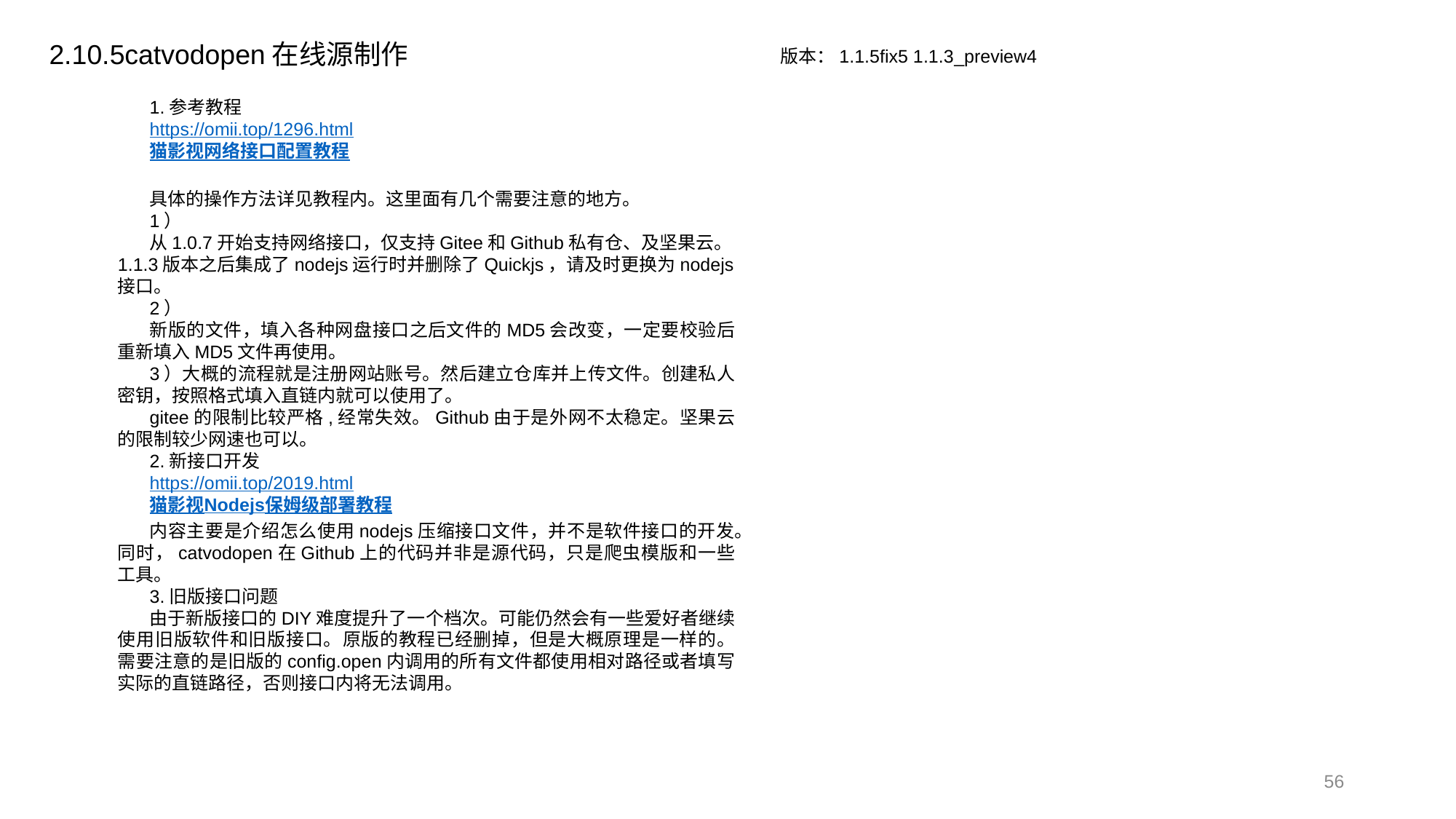

# 2.10.5catvodopen在线源制作
版本：1.1.5fix5 1.1.3_preview4
1.参考教程
https://omii.top/1296.html
猫影视网络接口配置教程

具体的操作方法详见教程内。这里面有几个需要注意的地方。
1）
从1.0.7开始支持网络接口，仅支持Gitee和Github私有仓、及坚果云。1.1.3版本之后集成了nodejs运行时并删除了Quickjs，请及时更换为nodejs接口。
2）
新版的文件，填入各种网盘接口之后文件的MD5会改变，一定要校验后重新填入MD5文件再使用。
3）大概的流程就是注册网站账号。然后建立仓库并上传文件。创建私人密钥，按照格式填入直链内就可以使用了。
gitee的限制比较严格,经常失效。Github由于是外网不太稳定。坚果云的限制较少网速也可以。
2.新接口开发
https://omii.top/2019.html
猫影视Nodejs保姆级部署教程
内容主要是介绍怎么使用nodejs压缩接口文件，并不是软件接口的开发。同时，catvodopen在Github上的代码并非是源代码，只是爬虫模版和一些工具。
3.旧版接口问题
由于新版接口的DIY难度提升了一个档次。可能仍然会有一些爱好者继续使用旧版软件和旧版接口。原版的教程已经删掉，但是大概原理是一样的。需要注意的是旧版的config.open内调用的所有文件都使用相对路径或者填写实际的直链路径，否则接口内将无法调用。
56